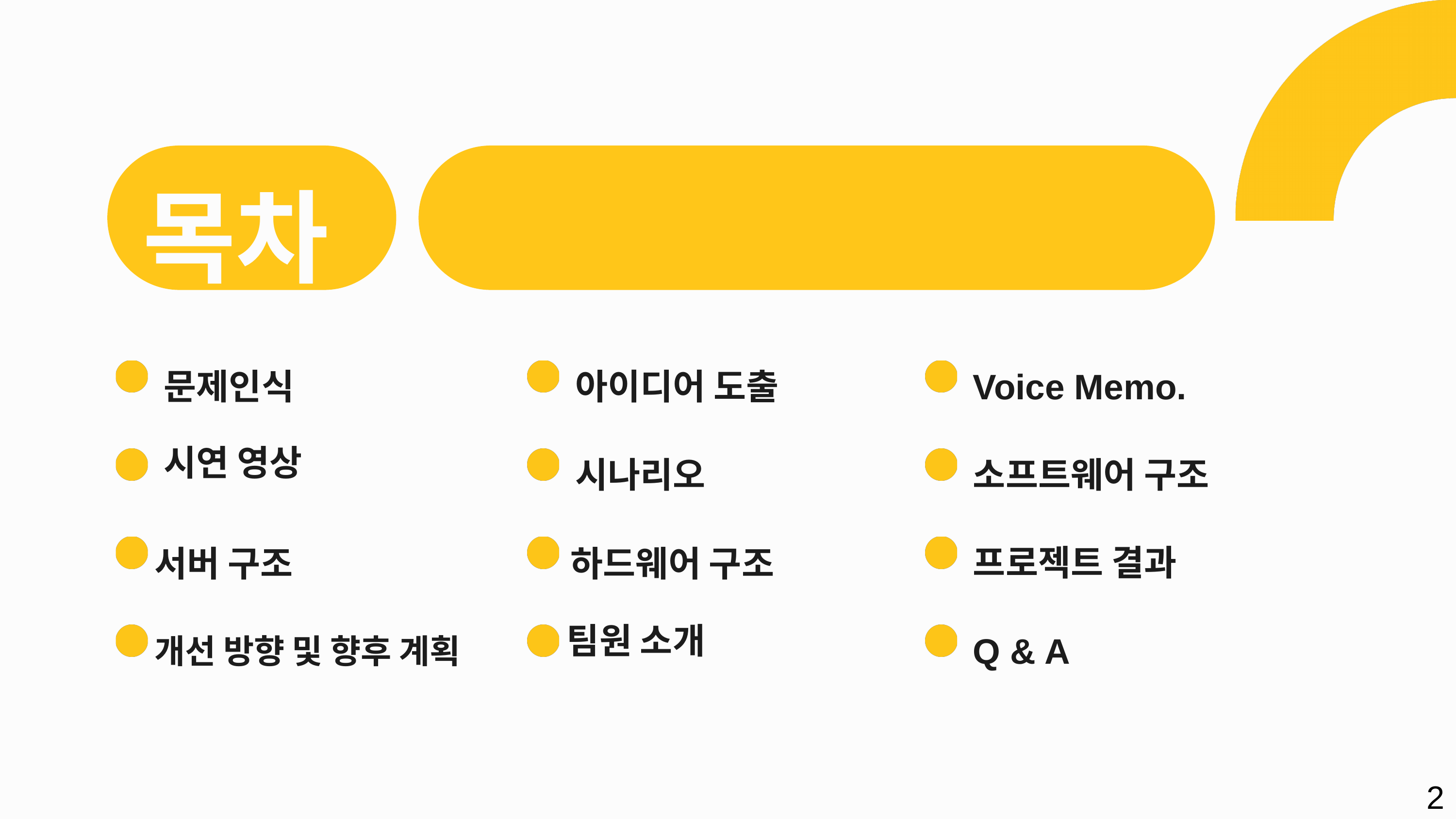

목차
문제인식
아이디어 도출
Voice Memo.

시나리오
소프트웨어 구조
시연 영상

프로젝트 결과
서버 구조
하드웨어 구조

Q & A
개선 방향 및 향후 계획
팀원 소개

2